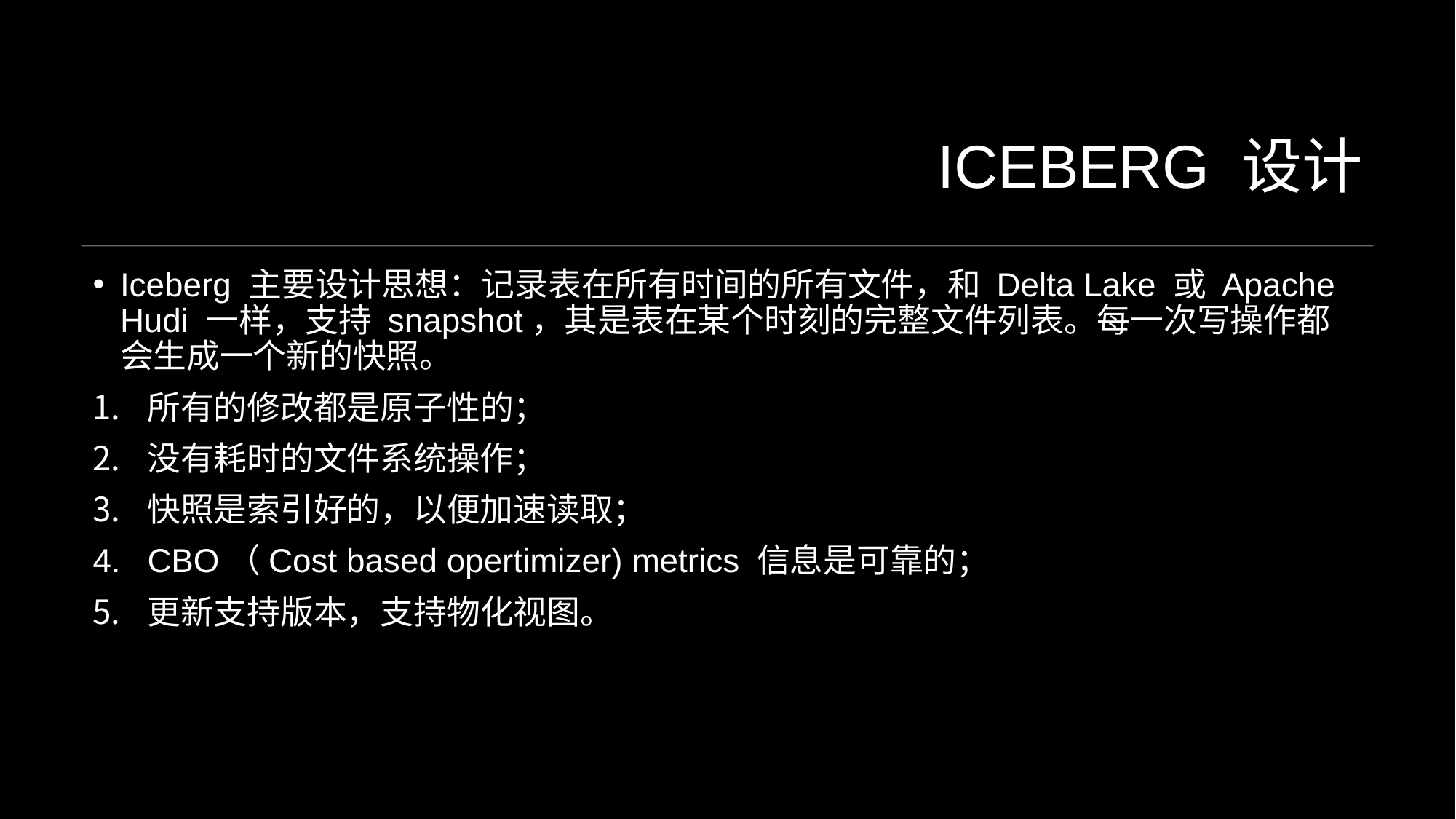

# IceBerg 设计
Iceberg 主要设计思想：记录表在所有时间的所有文件，和 Delta Lake 或 Apache Hudi 一样，支持 snapshot，其是表在某个时刻的完整文件列表。每一次写操作都会生成一个新的快照。
所有的修改都是原子性的；
没有耗时的文件系统操作；
快照是索引好的，以便加速读取；
CBO（Cost based opertimizer) metrics 信息是可靠的；
更新支持版本，支持物化视图。